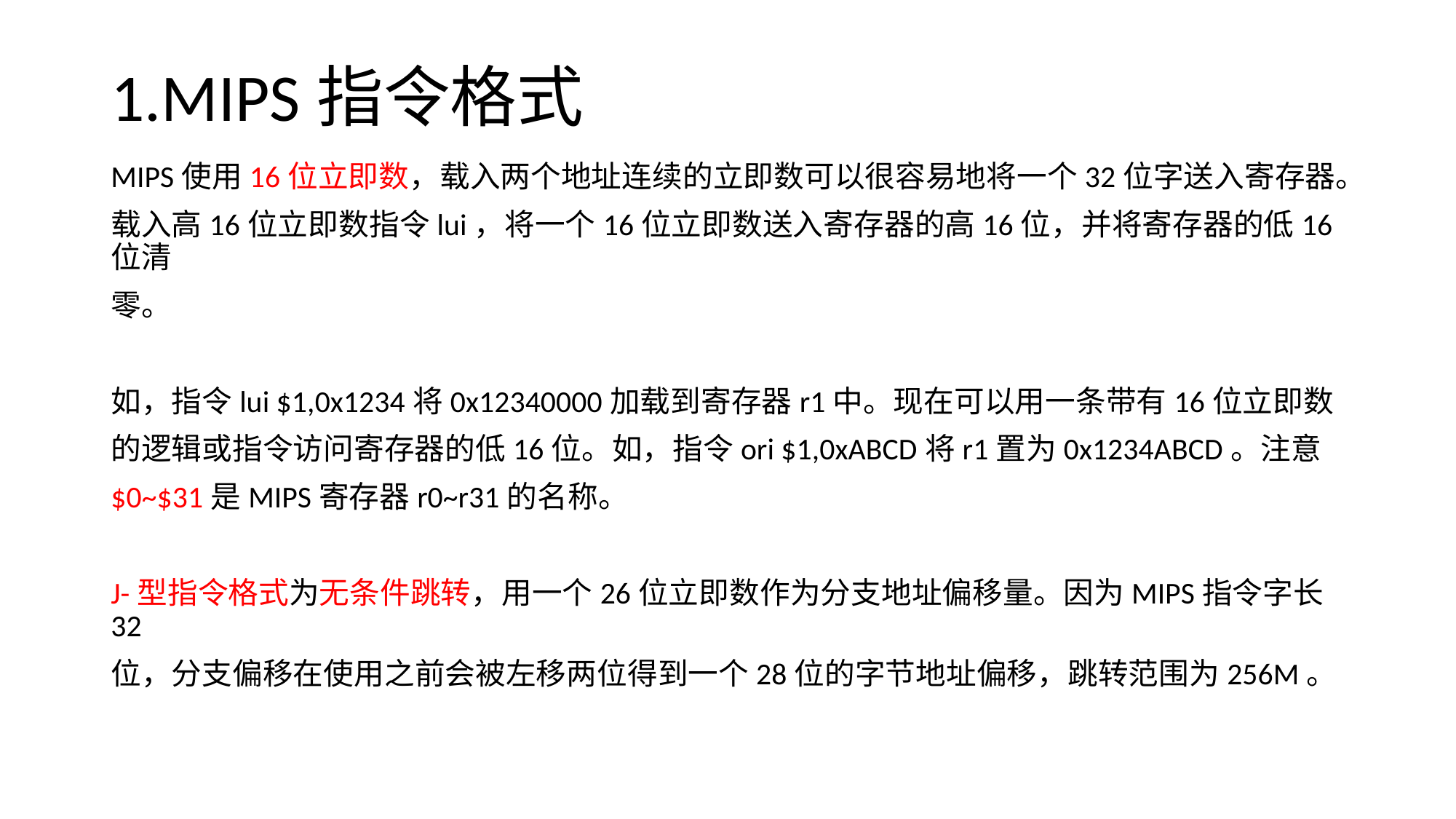

# 1.MIPS指令格式
MIPS使用16位立即数，载入两个地址连续的立即数可以很容易地将一个32位字送入寄存器。
载入高16位立即数指令lui，将一个16位立即数送入寄存器的高16位，并将寄存器的低16位清
零。

如，指令lui $1,0x1234将0x12340000加载到寄存器r1中。现在可以用一条带有16位立即数
的逻辑或指令访问寄存器的低16位。如，指令ori $1,0xABCD将r1置为0x1234ABCD。注意
$0~$31是MIPS寄存器r0~r31的名称。

J-型指令格式为无条件跳转，用一个26位立即数作为分支地址偏移量。因为MIPS指令字长32
位，分支偏移在使用之前会被左移两位得到一个28位的字节地址偏移，跳转范围为256M。